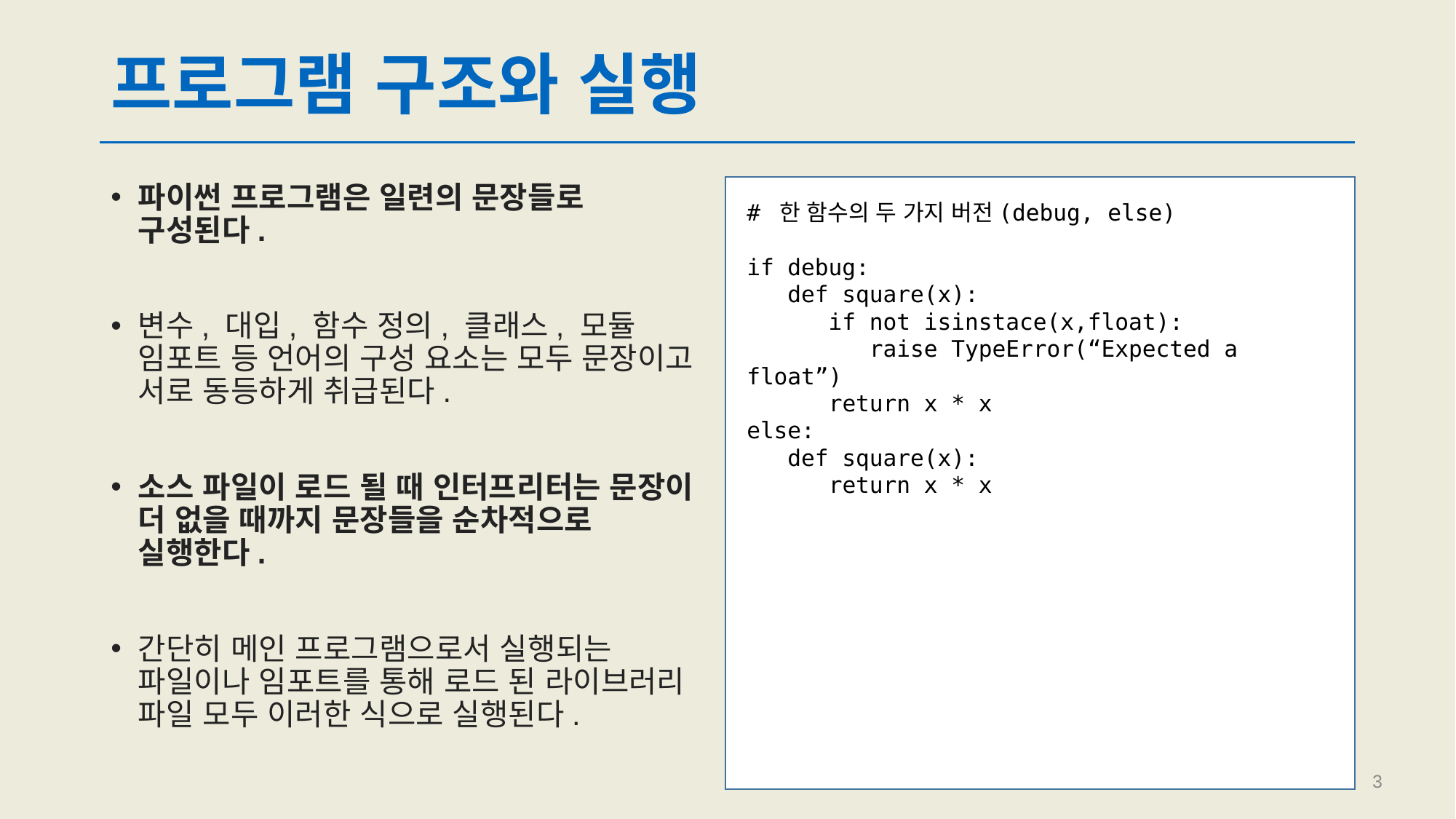

# 프로그램 구조와 실행
파이썬 프로그램은 일련의 문장들로 구성된다.

변수, 대입, 함수 정의, 클래스, 모듈 임포트 등 언어의 구성 요소는 모두 문장이고 서로 동등하게 취급된다.

소스 파일이 로드 될 때 인터프리터는 문장이 더 없을 때까지 문장들을 순차적으로 실행한다.

간단히 메인 프로그램으로서 실행되는 파일이나 임포트를 통해 로드 된 라이브러리 파일 모두 이러한 식으로 실행된다.
# 한 함수의 두 가지 버전(debug, else)

if debug:
   def square(x):
      if not isinstace(x,float):
         raise TypeError(“Expected a float”)
      return x * x
else:
   def square(x):
      return x * x

3